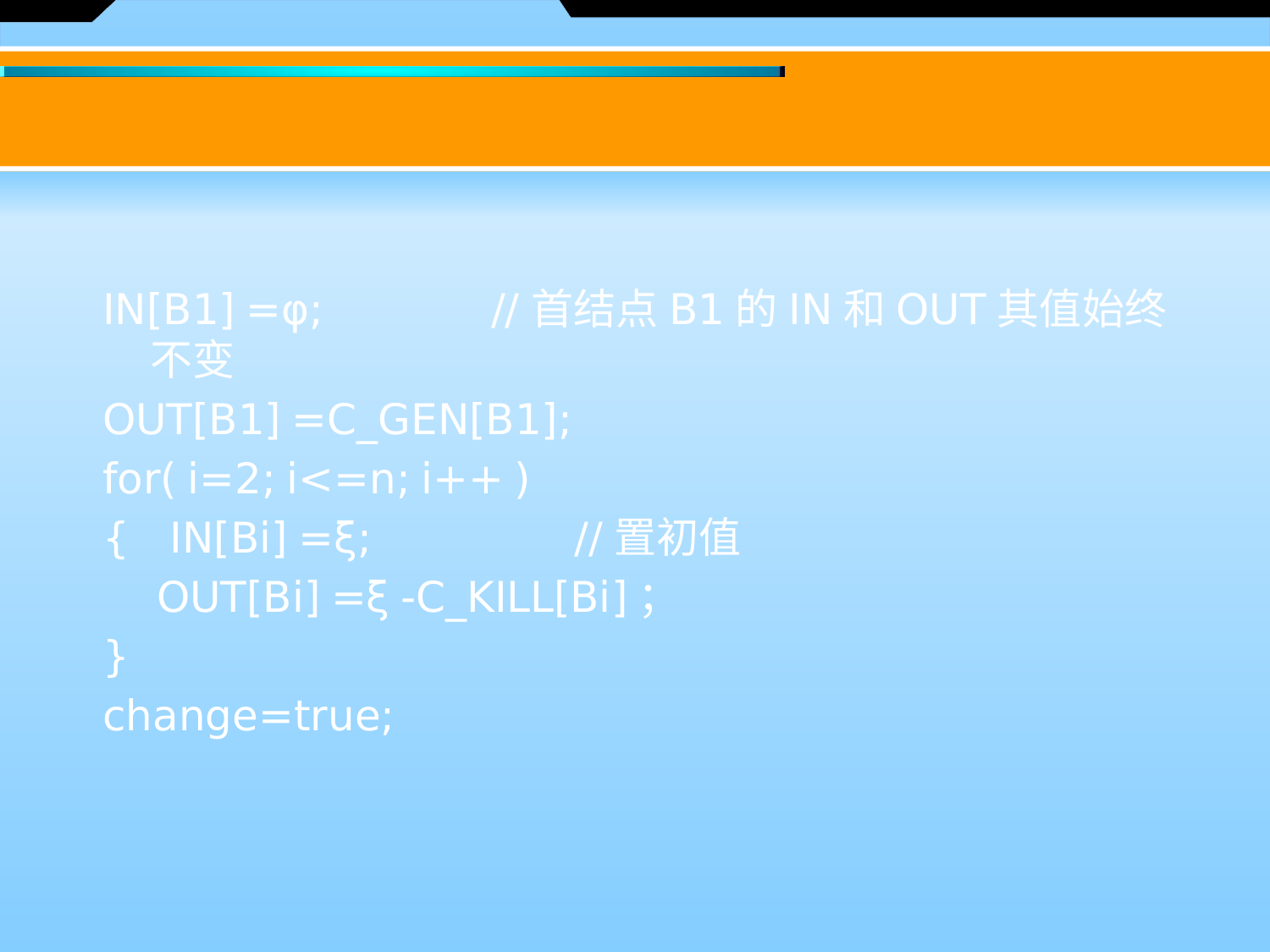

#
IN[B1] =φ;            //首结点B1的IN和OUT其值始终不变
OUT[B1] =C_GEN[B1];
for( i=2; i<=n; i++ )
{   IN[Bi] =ξ;               //置初值
    OUT[Bi] =ξ -C_KILL[Bi]；
}
change=true;